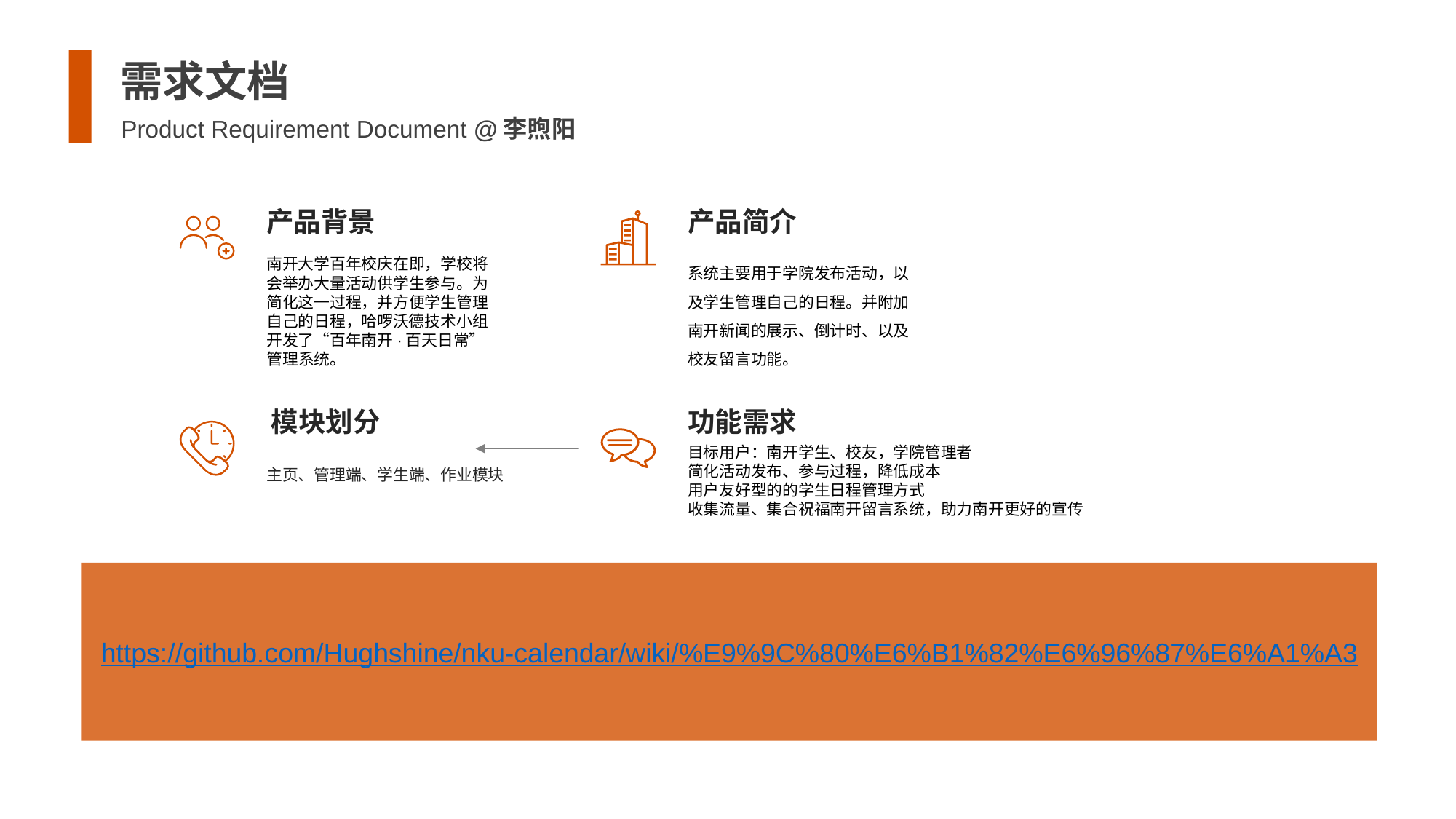

需求文档
Product Requirement Document @李煦阳
产品背景
产品简介

南开大学百年校庆在即，学校将会举办大量活动供学生参与。为简化这一过程，并方便学生管理自己的日程，哈啰沃德技术小组开发了“百年南开·百天日常”管理系统。
系统主要用于学院发布活动，以及学生管理自己的日程。并附加南开新闻的展示、倒计时、以及校友留言功能。

模块划分
功能需求

目标用户：南开学生、校友，学院管理者
简化活动发布、参与过程，降低成本
用户友好型的的学生日程管理方式
收集流量、集合祝福南开留言系统，助力南开更好的宣传

主页、管理端、学生端、作业模块

https://github.com/Hughshine/nku-calendar/wiki/%E9%9C%80%E6%B1%82%E6%96%87%E6%A1%A3